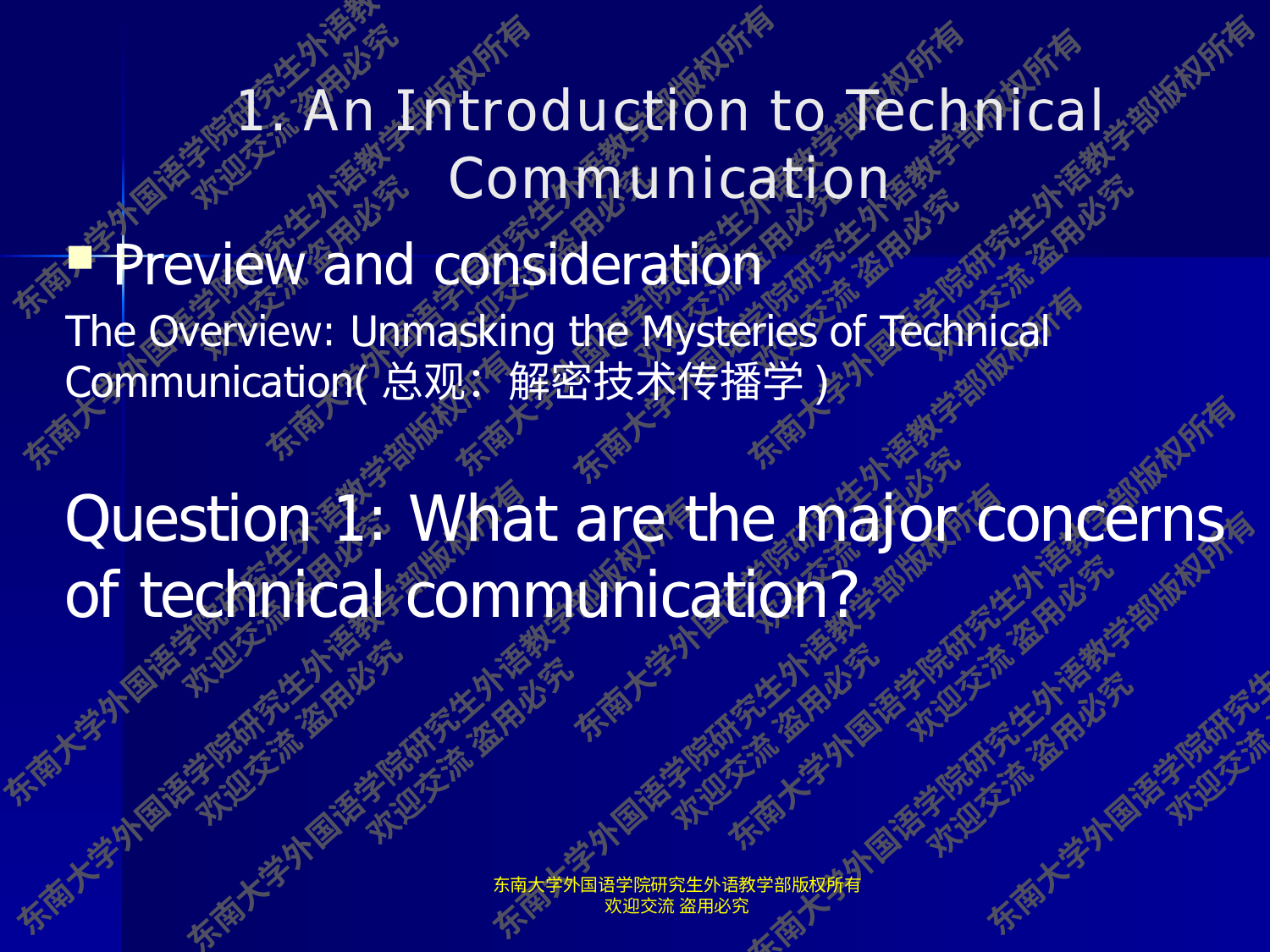

# 1. An Introduction to Technical Communication
Preview and consideration
The Overview: Unmasking the Mysteries of Technical Communication(总观：解密技术传播学)

Question 1: What are the major concerns of technical communication?
东南大学外国语学院研究生外语教学部版权所有 欢迎交流 盗用必究